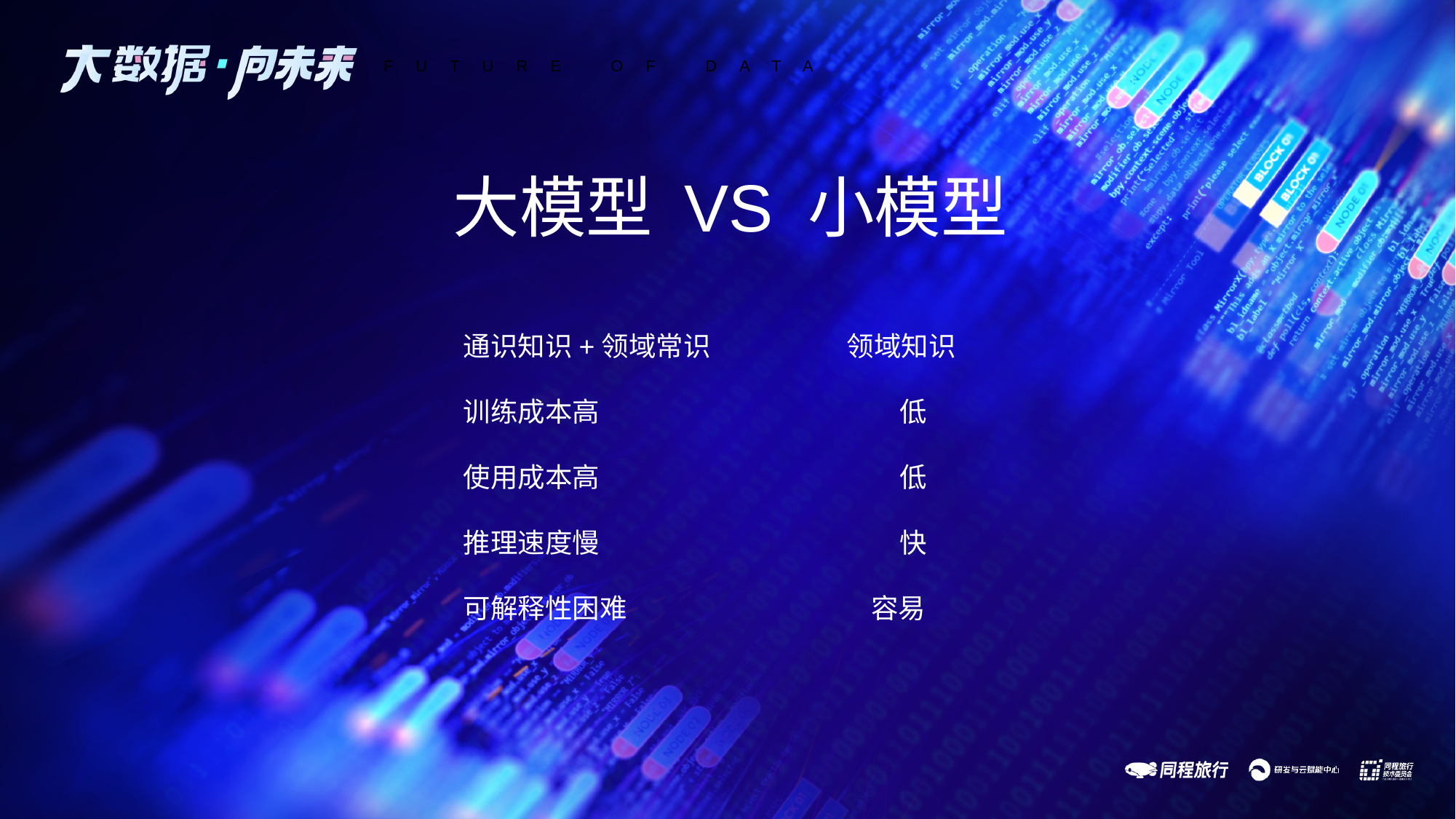

大模型 VS 小模型
通识知识+领域常识                      领域知识

训练成本高			低

使用成本高			低

推理速度慢			快

可解释性困难		             容易